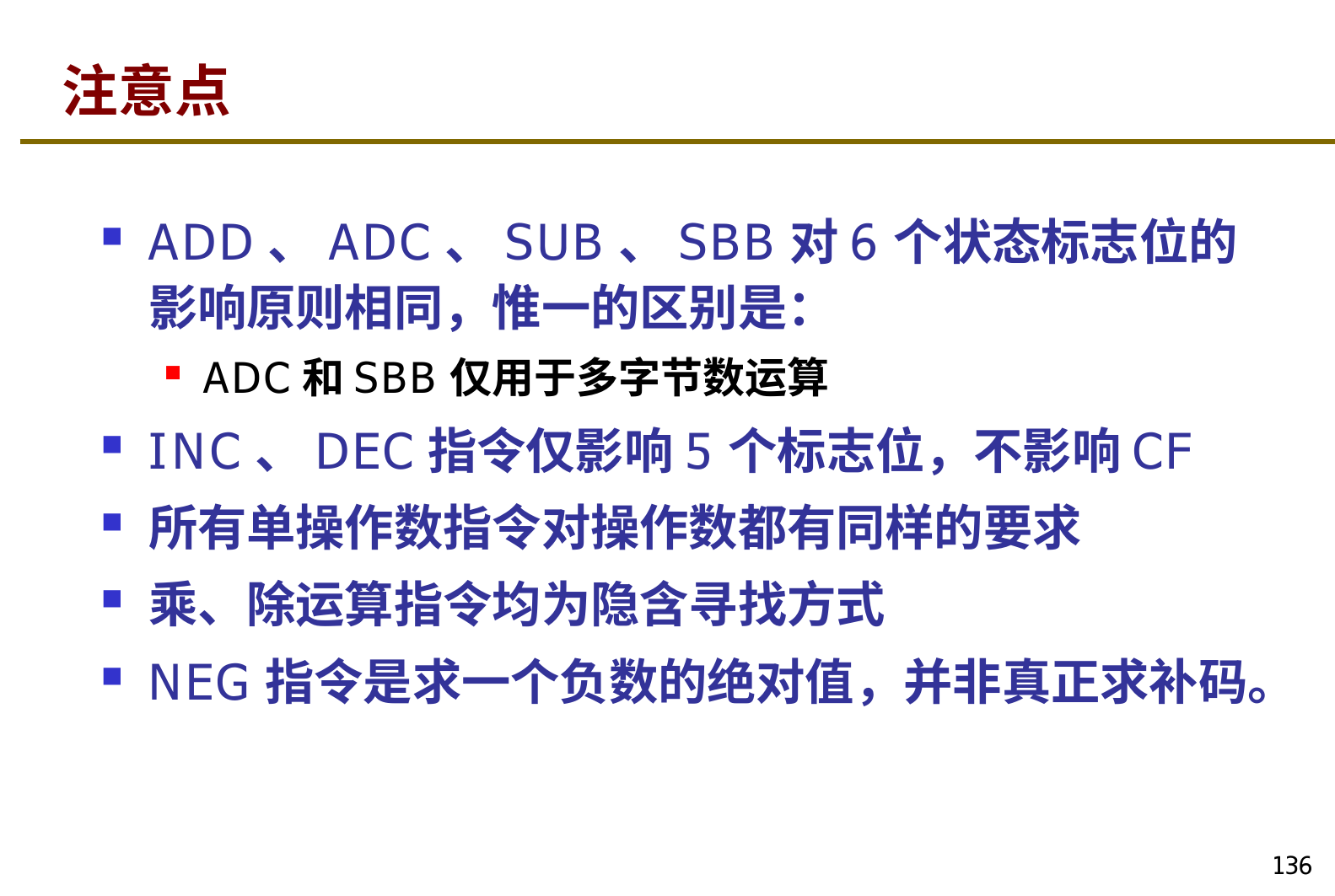

# 注意点
ADD、ADC、SUB、SBB对6个状态标志位的影响原则相同，惟一的区别是：
ADC和SBB仅用于多字节数运算
INC、DEC指令仅影响5个标志位，不影响CF
所有单操作数指令对操作数都有同样的要求
乘、除运算指令均为隐含寻找方式
NEG指令是求一个负数的绝对值，并非真正求补码。
136